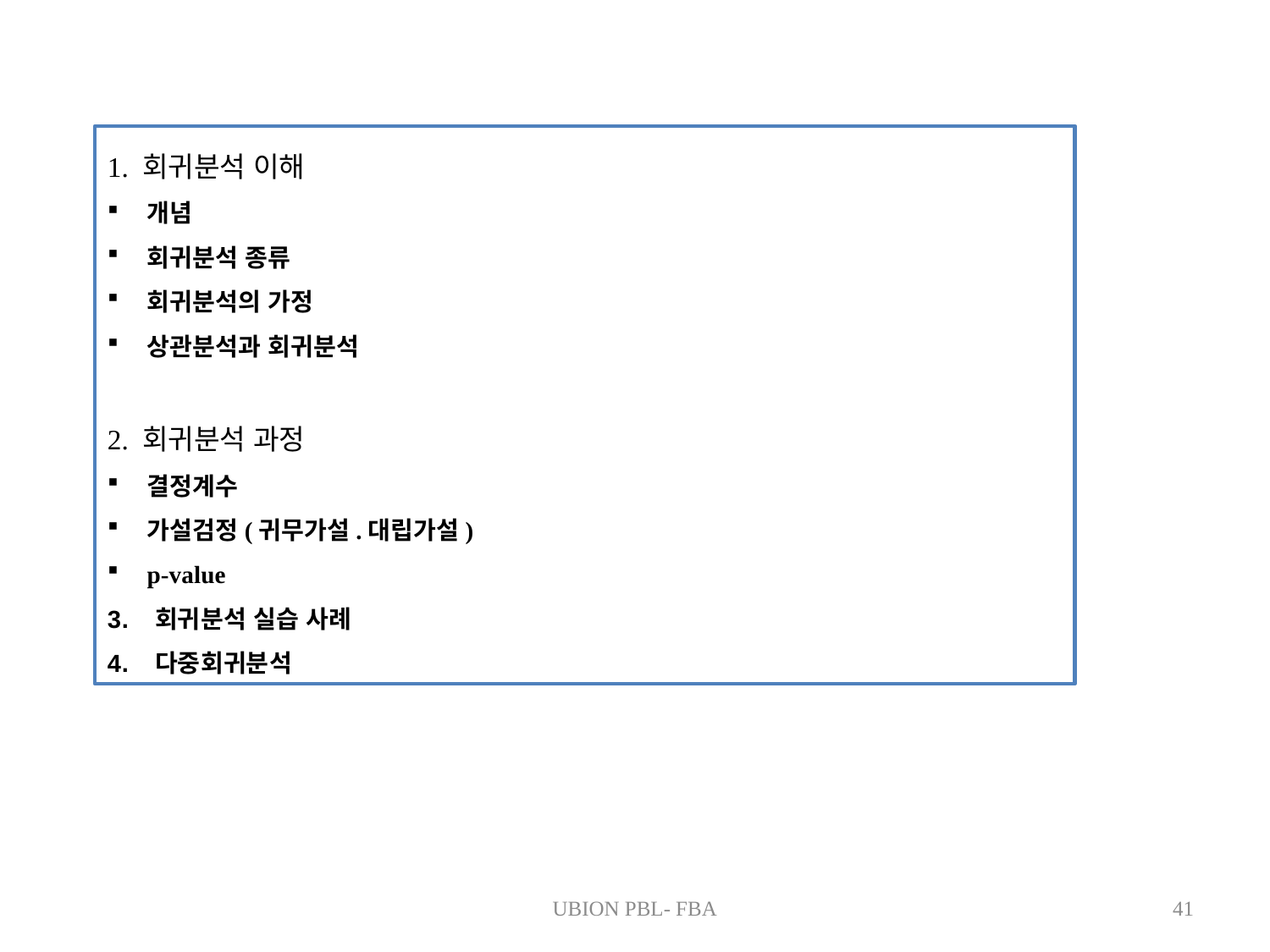

1. 회귀분석 이해
개념
회귀분석 종류
회귀분석의 가정
상관분석과 회귀분석

2. 회귀분석 과정
결정계수
가설검정(귀무가설.대립가설)
p-value
회귀분석 실습 사례
다중회귀분석
UBION PBL- FBA
41